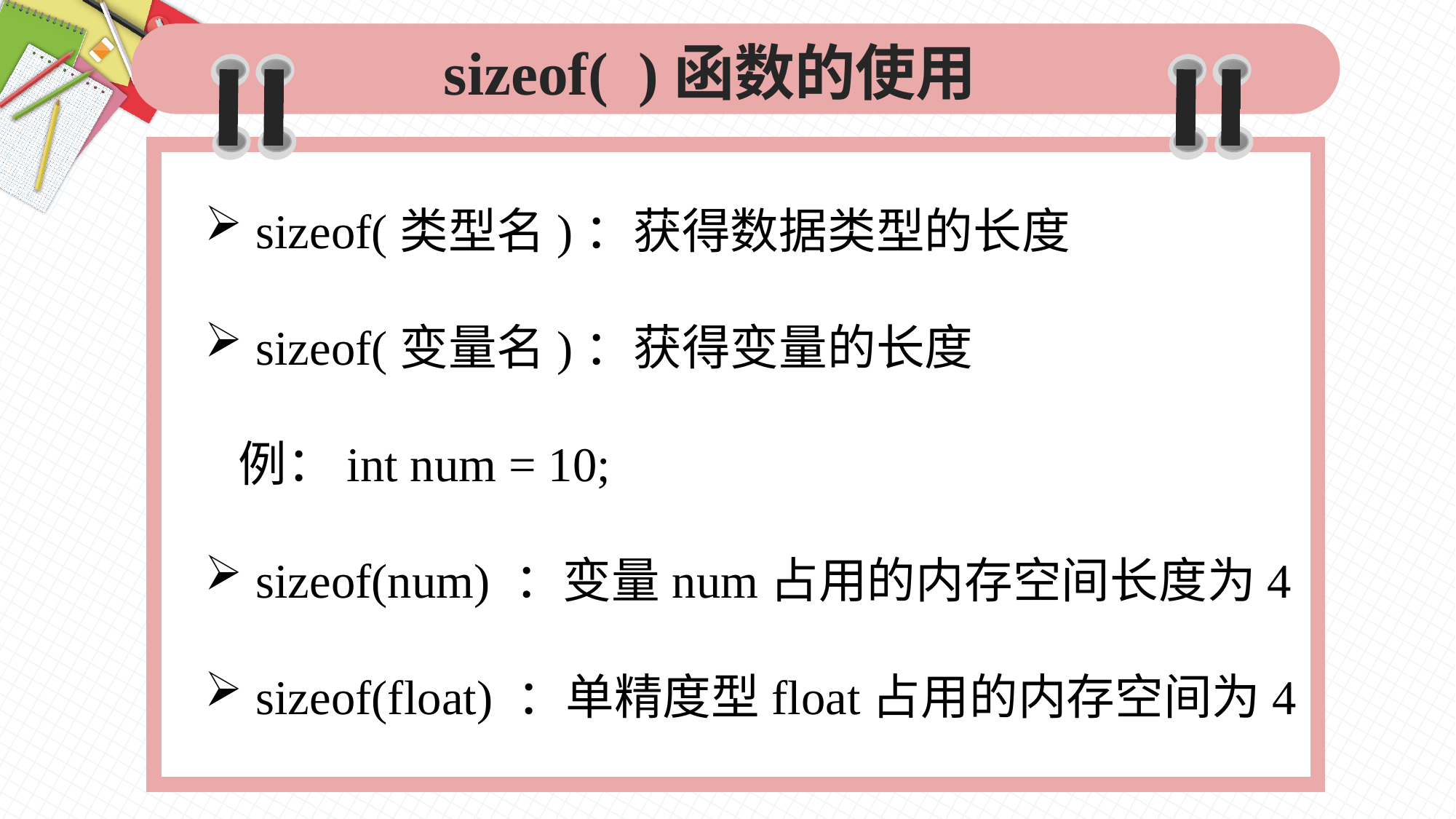

sizeof(  )函数的使用
 sizeof(类型名)：获得数据类型的长度
 sizeof(变量名)：获得变量的长度
  例：int num = 10;
 sizeof(num) ：变量num占用的内存空间长度为4
 sizeof(float) ：单精度型float占用的内存空间为4